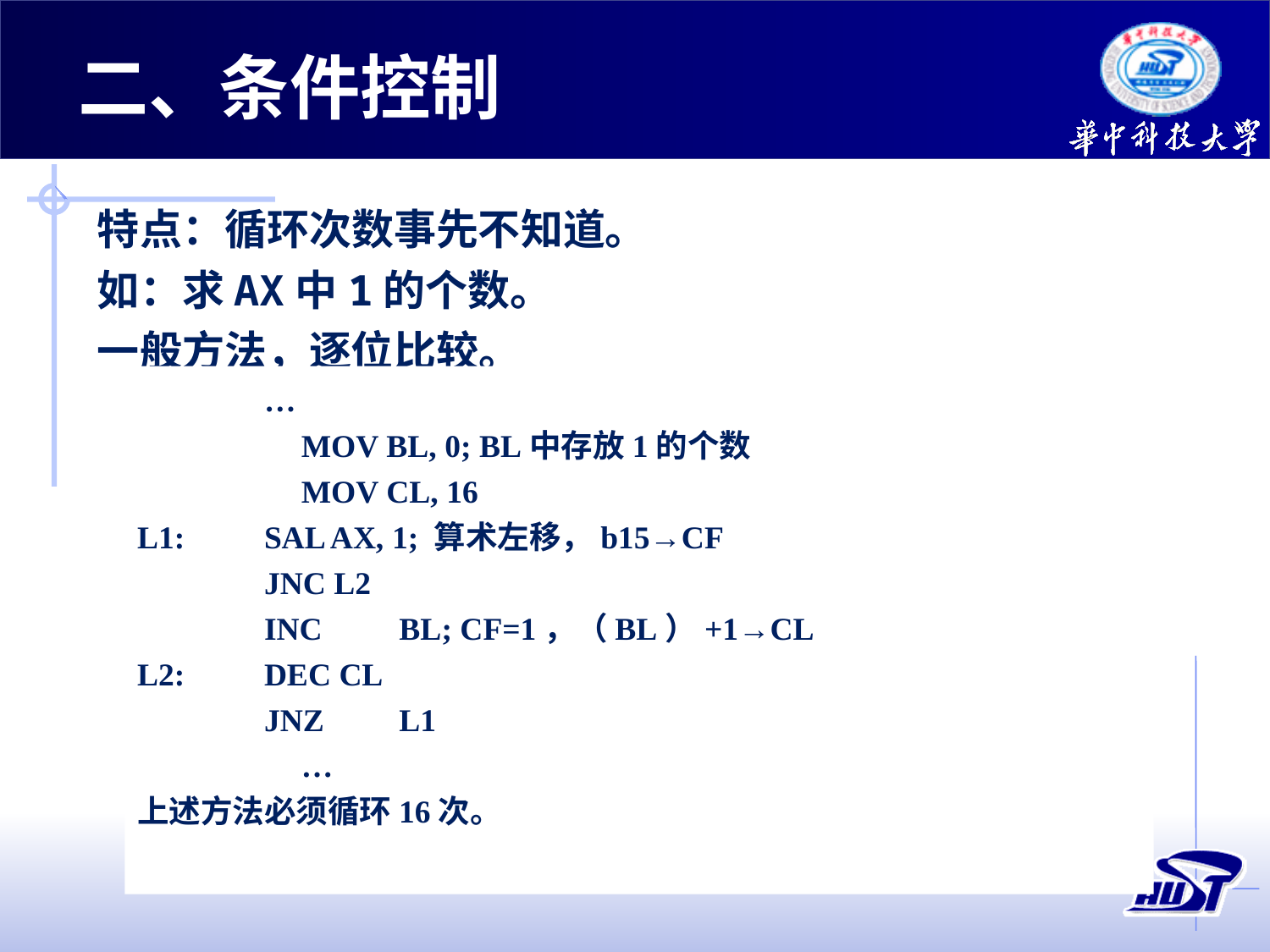

二、条件控制
特点：循环次数事先不知道。
如：求AX中1的个数。
一般方法，逐位比较。
	…
	MOV BL, 0; BL中存放1的个数
	MOV CL, 16
L1:	SAL AX, 1; 算术左移，b15→CF
	JNC L2
	INC	 BL; CF=1，（BL）+1→CL
L2:	DEC CL
	JNZ	 L1
	…
上述方法必须循环16次。